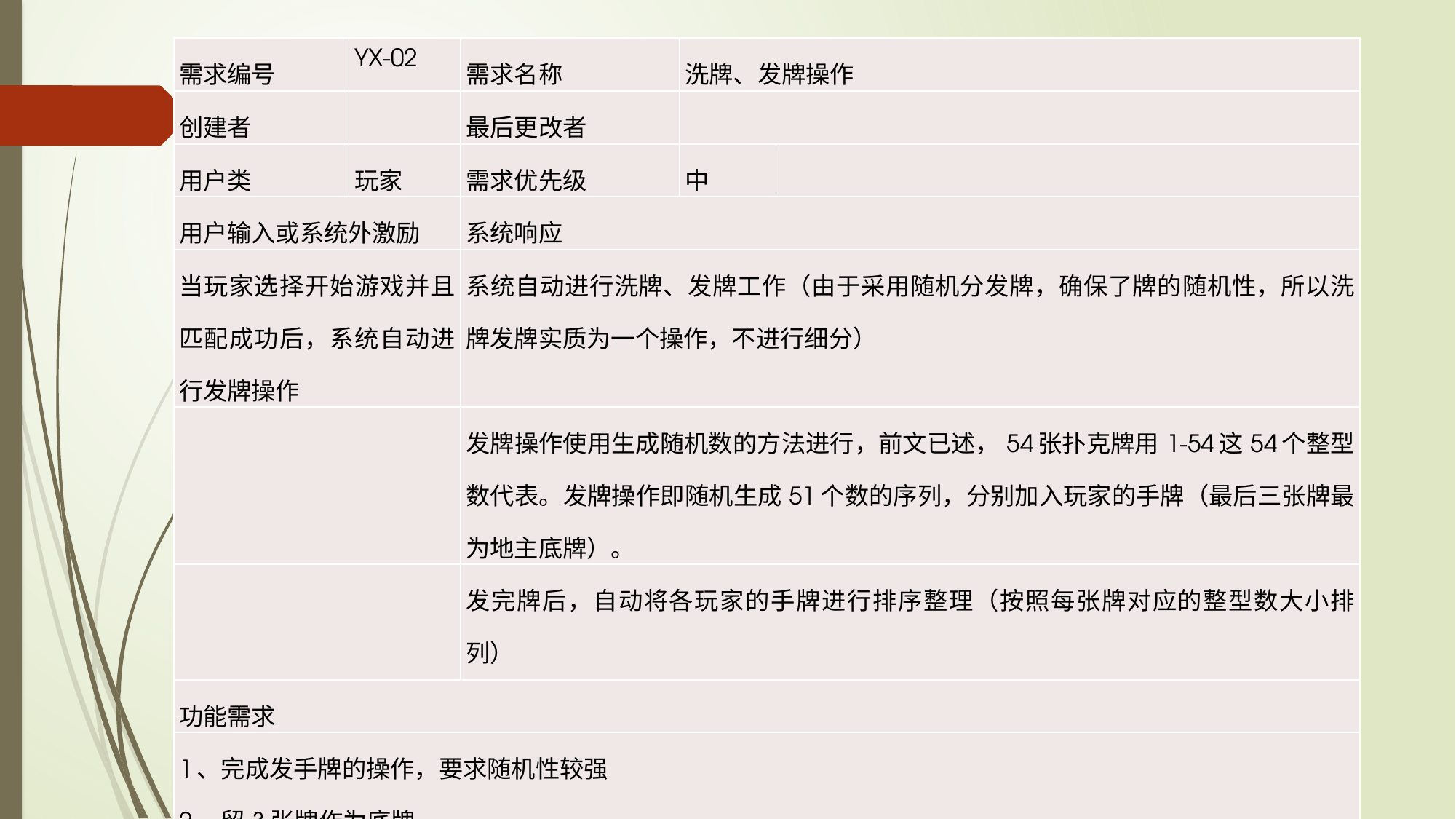

| 需求编号 | YX-02 | 需求名称 | 洗牌、发牌操作 |  |
| --- | --- | --- | --- | --- |
| 创建者 |  | 最后更改者 |  |  |
| 用户类 | 玩家 | 需求优先级 | 中 |  |
| 用户输入或系统外激励 |  | 系统响应 |  |  |
| 当玩家选择开始游戏并且匹配成功后，系统自动进行发牌操作 |  | 系统自动进行洗牌、发牌工作（由于采用随机分发牌，确保了牌的随机性，所以洗牌发牌实质为一个操作，不进行细分） |  |  |
|  |  | 发牌操作使用生成随机数的方法进行，前文已述，54张扑克牌用1-54这54个整型数代表。发牌操作即随机生成51个数的序列，分别加入玩家的手牌（最后三张牌最为地主底牌）。 |  |  |
|  |  | 发完牌后，自动将各玩家的手牌进行排序整理（按照每张牌对应的整型数大小排列） |  |  |
| 功能需求 |  |  |  |  |
| 1、完成发手牌的操作，要求随机性较强 2、留3张牌作为底牌 3、发完牌后能自动整理排序每个玩家的手牌 |  |  |  |  |